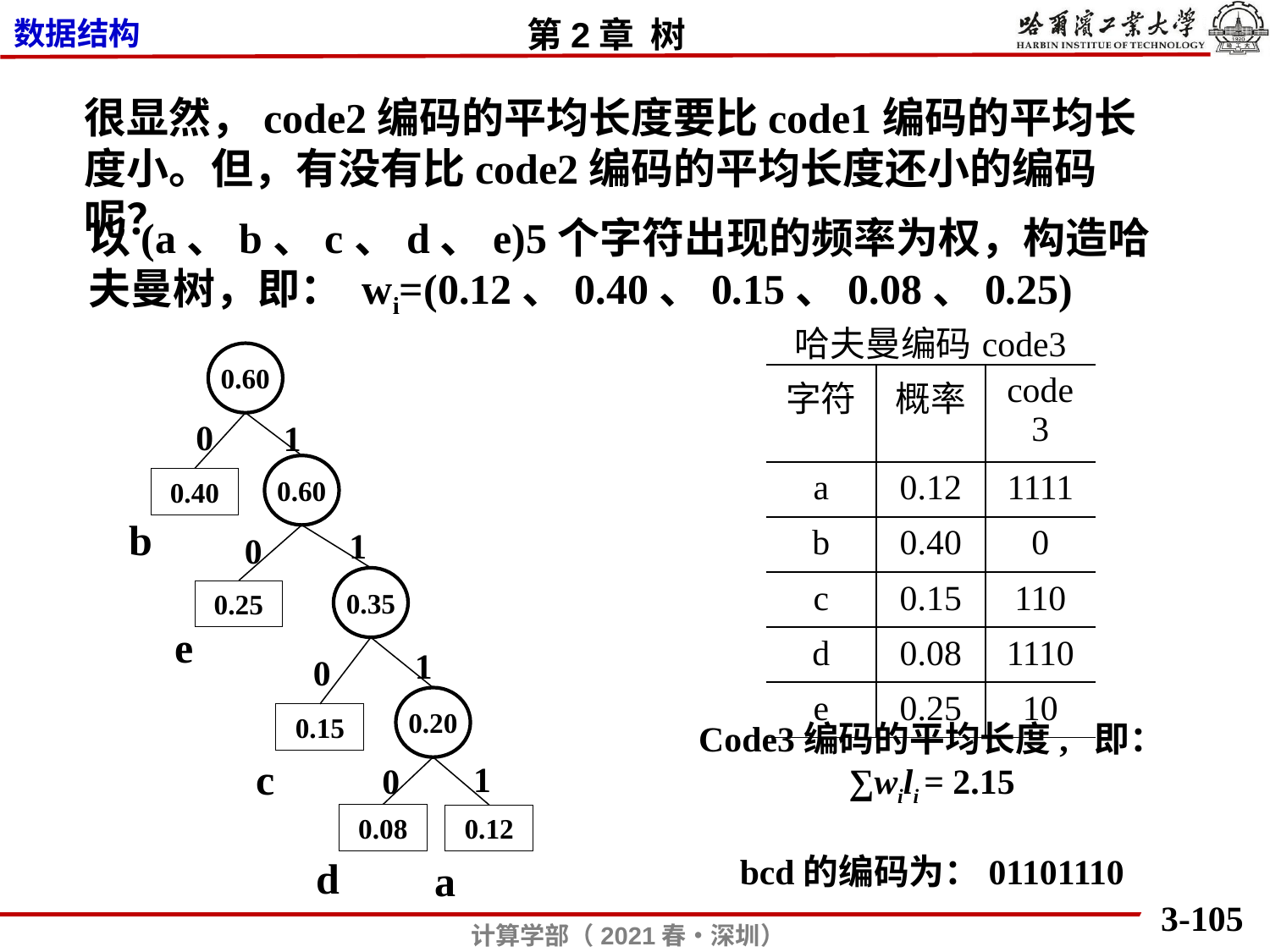

很显然，code2编码的平均长度要比code1编码的平均长度小。但，有没有比code2编码的平均长度还小的编码呢？
以(a、b、c、d、e)5个字符出现的频率为权，构造哈夫曼树，即： wi=(0.12、0.40、0.15、0.08、0.25)
| 哈夫曼编码code3 |  |  |
| --- | --- | --- |
| 字符 | 概率 | code3 |
| a | 0.12 | 1111 |
| b | 0.40 | 0 |
| c | 0.15 | 110 |
| d | 0.08 | 1110 |
| e | 0.25 | 10 |
0.60
0
1
0.60
0.40
b
1
0
0.35
0.25
e
1
0
0.20
0.15
c
1
0
0.08
0.12
d
a
Code3编码的平均长度,  即：
∑wili = 2.15

bcd的编码为：01101110